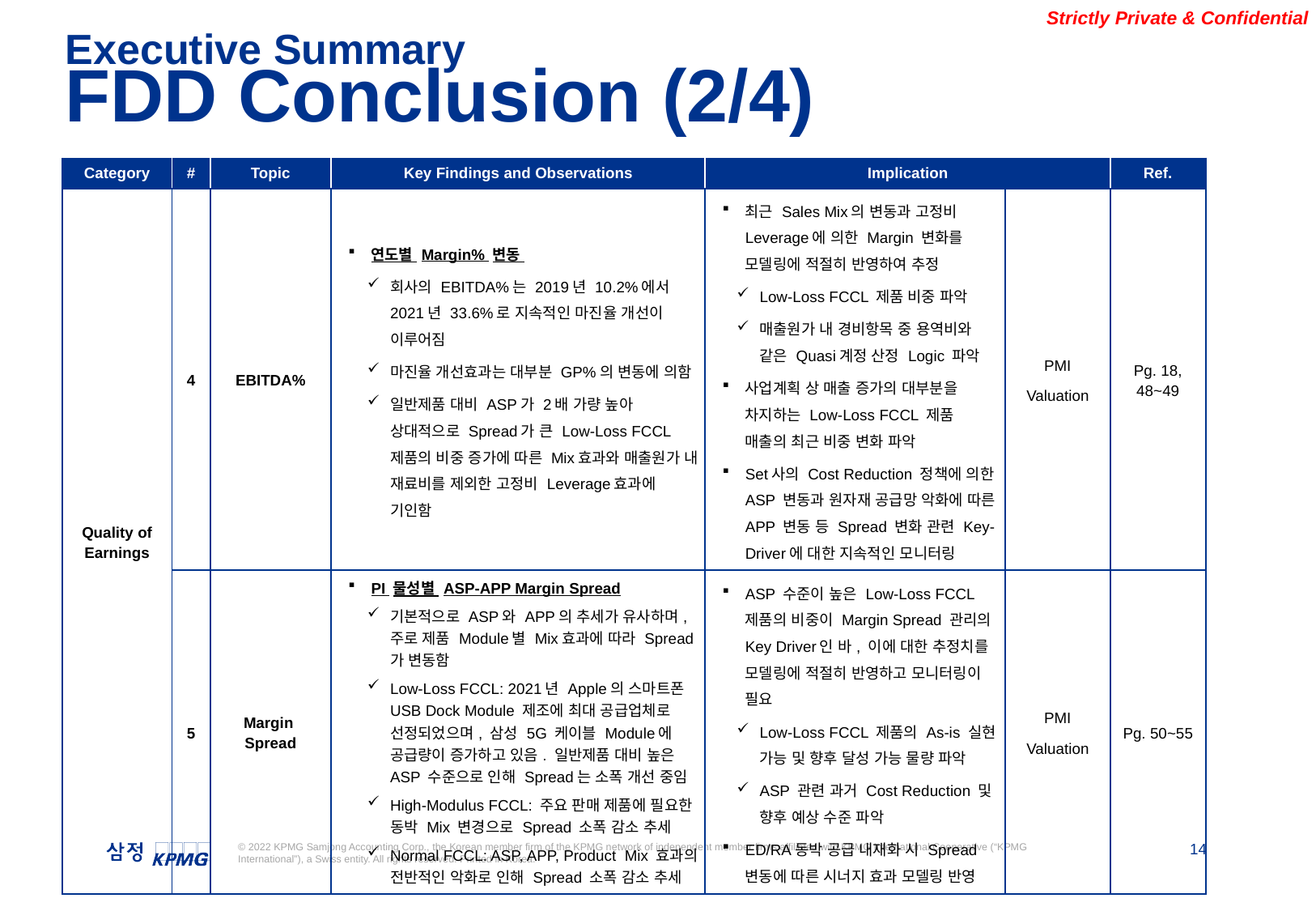

Executive Summary
FDD Conclusion (2/4)
| Category | # | Topic | Key Findings and Observations | Implication |  | Ref. |
| --- | --- | --- | --- | --- | --- | --- |
| Quality of Earnings | 4 | EBITDA% | 연도별 Margin% 변동 회사의 EBITDA%는 2019년 10.2%에서 2021년 33.6%로 지속적인 마진율 개선이 이루어짐 마진율 개선효과는 대부분 GP%의 변동에 의함 일반제품 대비 ASP가 2배 가량 높아 상대적으로 Spread가 큰 Low-Loss FCCL 제품의 비중 증가에 따른 Mix효과와 매출원가 내 재료비를 제외한 고정비 Leverage효과에 기인함 | 최근 Sales Mix의 변동과 고정비 Leverage에 의한 Margin 변화를 모델링에 적절히 반영하여 추정 Low-Loss FCCL 제품 비중 파악 매출원가 내 경비항목 중 용역비와 같은 Quasi계정 산정 Logic 파악 사업계획 상 매출 증가의 대부분을 차지하는 Low-Loss FCCL 제품 매출의 최근 비중 변화 파악 Set사의 Cost Reduction 정책에 의한 ASP 변동과 원자재 공급망 악화에 따른 APP 변동 등 Spread 변화 관련 Key-Driver에 대한 지속적인 모니터링 | PMI Valuation | Pg. 18, 48~49 |
|  | 5 | Margin Spread | PI 물성별 ASP-APP Margin Spread 기본적으로 ASP와 APP의 추세가 유사하며, 주로 제품 Module별 Mix효과에 따라 Spread가 변동함 Low-Loss FCCL: 2021년 Apple의 스마트폰 USB Dock Module 제조에 최대 공급업체로 선정되었으며, 삼성 5G 케이블 Module에 공급량이 증가하고 있음. 일반제품 대비 높은 ASP 수준으로 인해 Spread는 소폭 개선 중임 High-Modulus FCCL: 주요 판매 제품에 필요한 동박 Mix 변경으로 Spread 소폭 감소 추세 Normal FCCL: ASP, APP, Product Mix 효과의 전반적인 악화로 인해 Spread 소폭 감소 추세 | ASP 수준이 높은 Low-Loss FCCL 제품의 비중이 Margin Spread 관리의 Key Driver인 바, 이에 대한 추정치를 모델링에 적절히 반영하고 모니터링이 필요 Low-Loss FCCL 제품의 As-is 실현 가능 및 향후 달성 가능 물량 파악 ASP 관련 과거 Cost Reduction 및 향후 예상 수준 파악 ED/RA동박 공급 내재화 시 Spread 변동에 따른 시너지 효과 모델링 반영 | PMI Valuation | Pg. 50~55 |